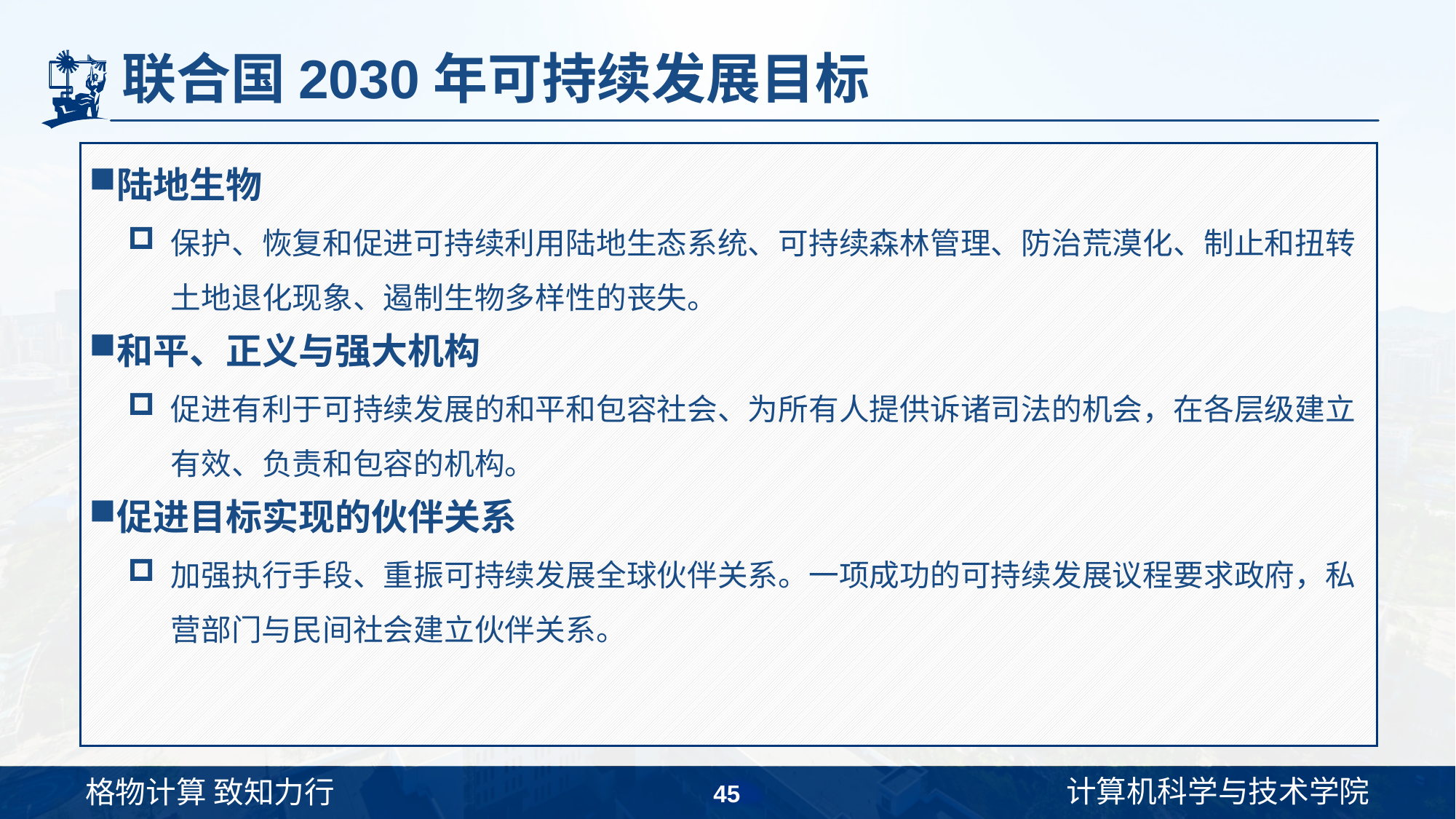

# 联合国2030年可持续发展目标
陆地生物
保护、恢复和促进可持续利用陆地生态系统、可持续森林管理、防治荒漠化、制止和扭转土地退化现象、遏制生物多样性的丧失。
和平、正义与强大机构
促进有利于可持续发展的和平和包容社会、为所有人提供诉诸司法的机会，在各层级建立有效、负责和包容的机构。
促进目标实现的伙伴关系
加强执行手段、重振可持续发展全球伙伴关系。一项成功的可持续发展议程要求政府，私营部门与民间社会建立伙伴关系。
45